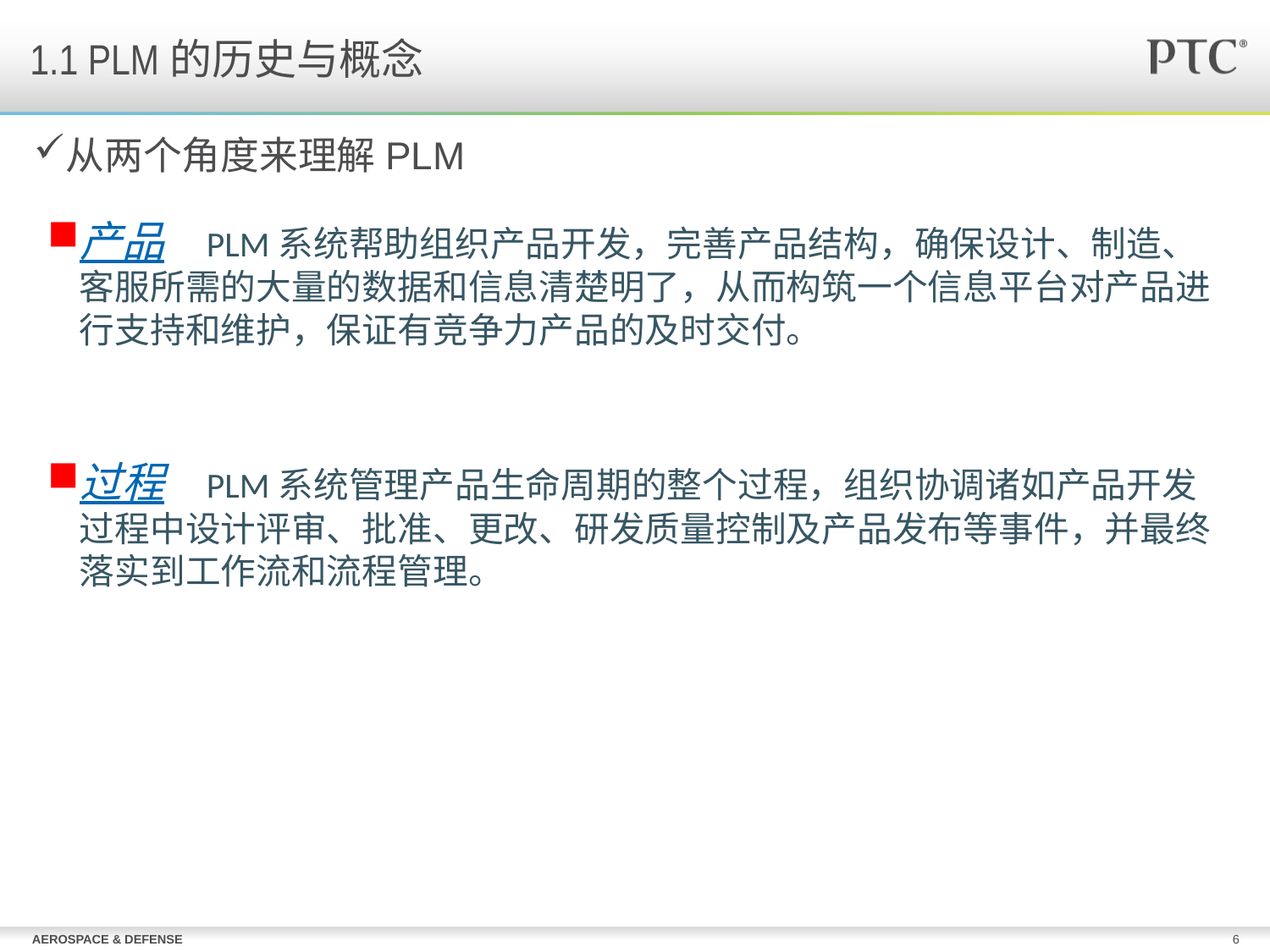

# 1.1 PLM的历史与概念
从两个角度来理解PLM
产品	PLM系统帮助组织产品开发，完善产品结构，确保设计、制造、客服所需的大量的数据和信息清楚明了，从而构筑一个信息平台对产品进行支持和维护，保证有竞争力产品的及时交付。

过程	PLM系统管理产品生命周期的整个过程，组织协调诸如产品开发过程中设计评审、批准、更改、研发质量控制及产品发布等事件，并最终落实到工作流和流程管理。